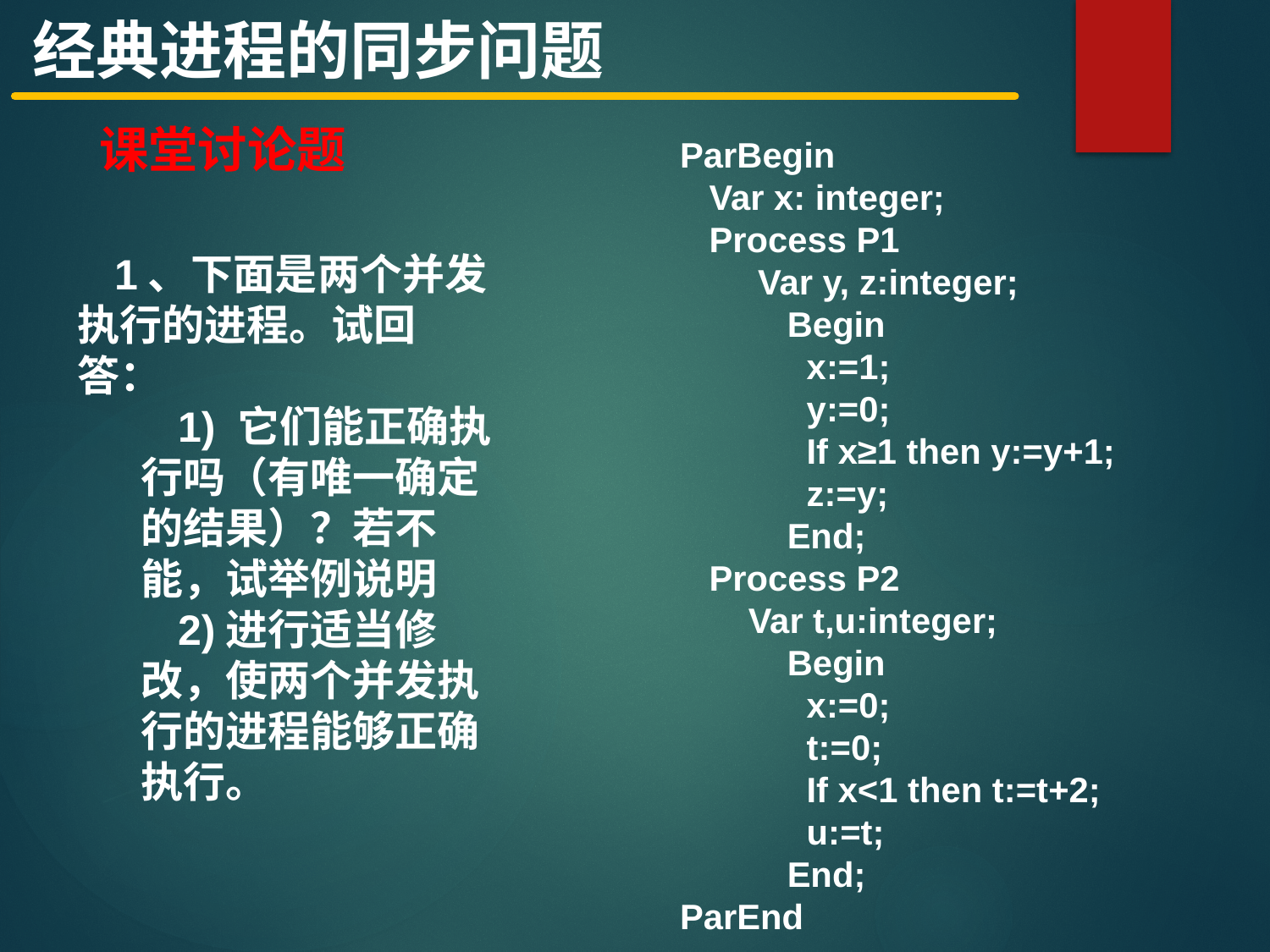

经典进程的同步问题
课堂讨论题
ParBegin
   Var x: integer;
   Process P1
        Var y, z:integer;
           Begin
             x:=1;
             y:=0;
             If x≥1 then y:=y+1;
             z:=y;
           End;
   Process P2
       Var t,u:integer;
           Begin
             x:=0;
             t:=0;
             If x<1 then t:=t+2;
             u:=t;
           End;
ParEnd
1、下面是两个并发执行的进程。试回答：
1) 它们能正确执行吗（有唯一确定的结果）？若不能，试举例说明
2)进行适当修改，使两个并发执行的进程能够正确执行。